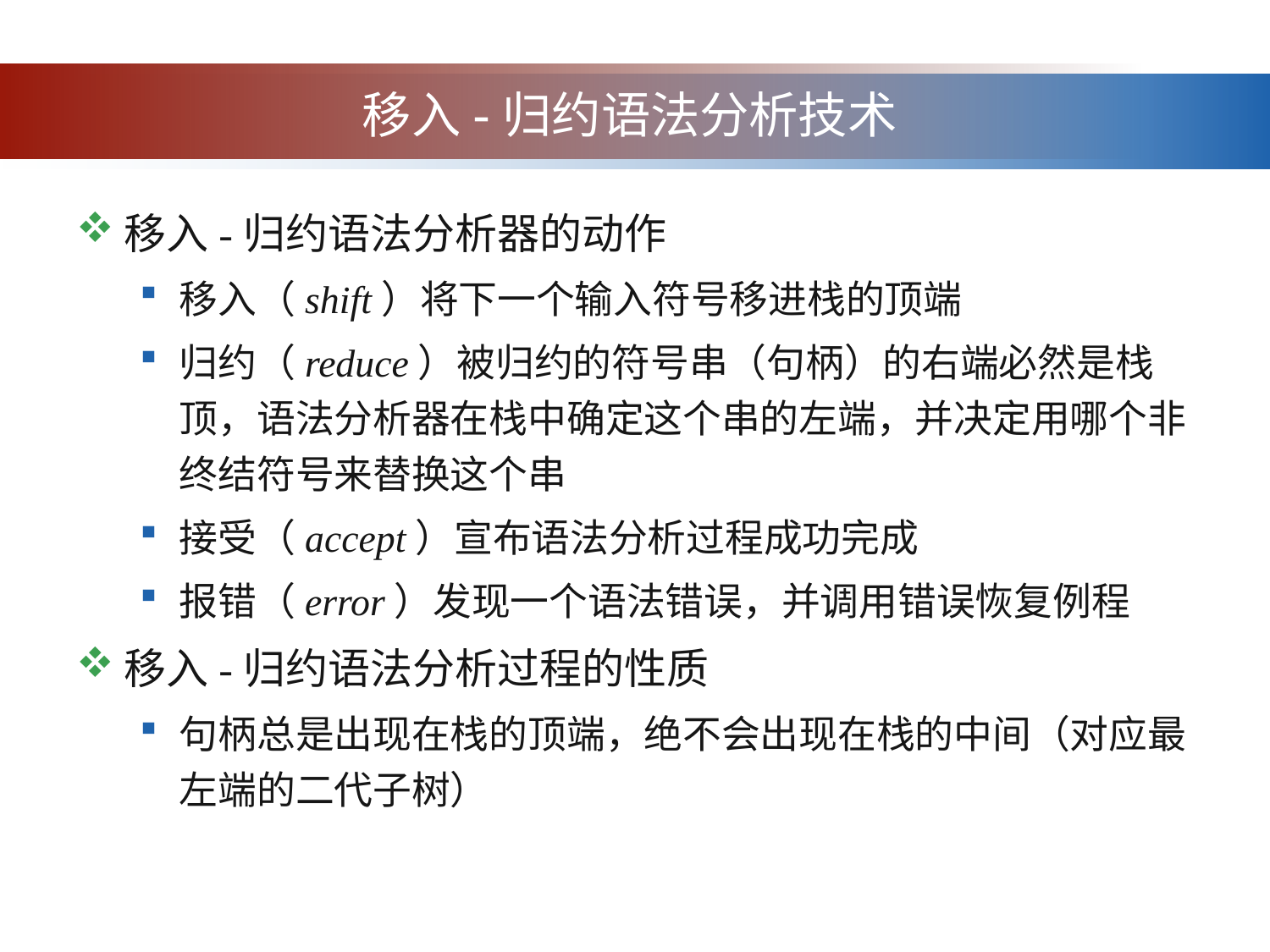

# 移入-归约语法分析技术
移入-归约语法分析器的动作
移入（shift）将下一个输入符号移进栈的顶端
归约（reduce）被归约的符号串（句柄）的右端必然是栈顶，语法分析器在栈中确定这个串的左端，并决定用哪个非终结符号来替换这个串
接受（accept）宣布语法分析过程成功完成
报错（error）发现一个语法错误，并调用错误恢复例程
移入-归约语法分析过程的性质
句柄总是出现在栈的顶端，绝不会出现在栈的中间（对应最左端的二代子树）